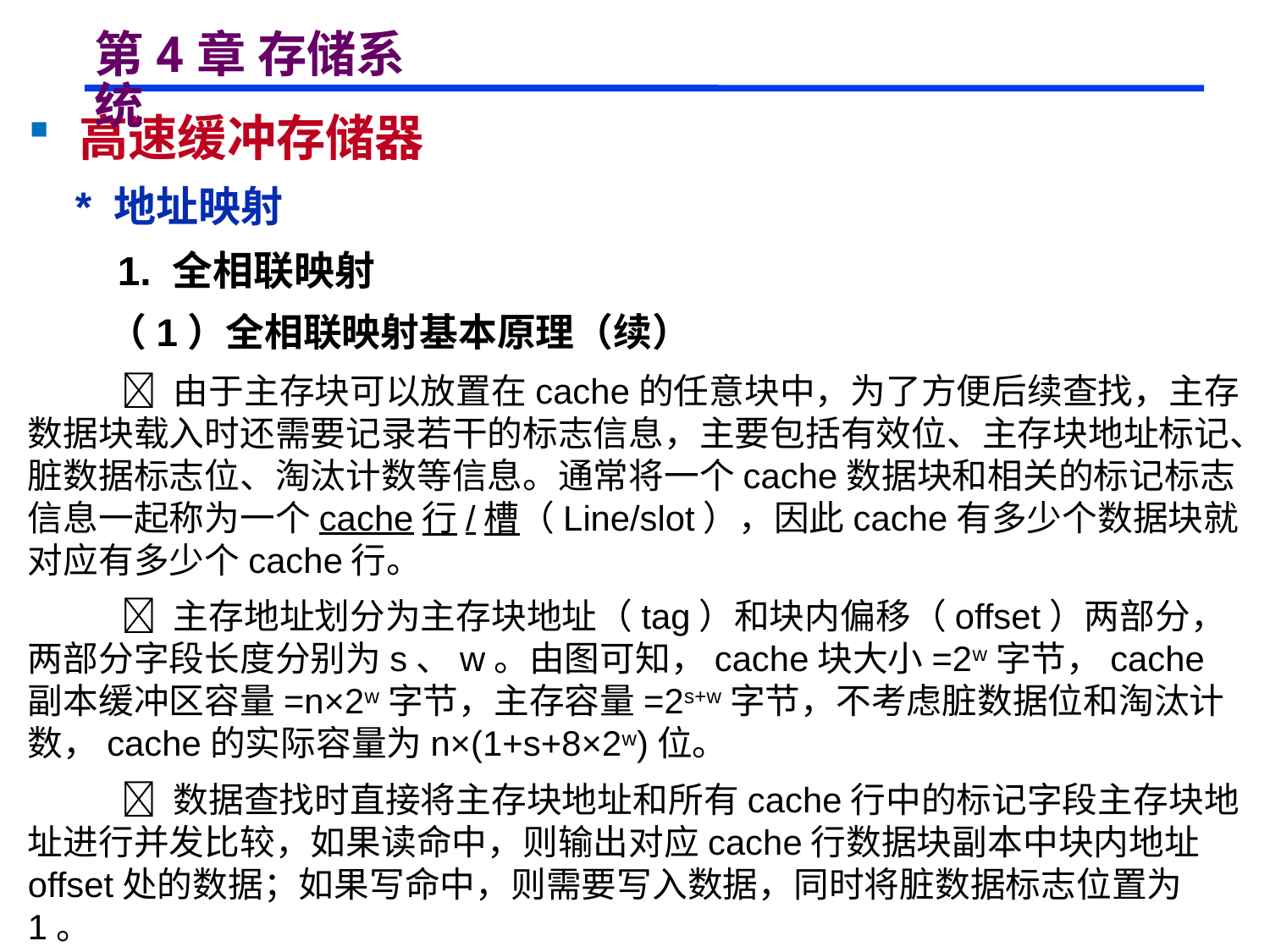

# 第4章 存储系统
 高速缓冲存储器
    * 地址映射
        1. 全相联映射
        （1）全相联映射基本原理（续）
            ♦ 由于主存块可以放置在cache的任意块中，为了方便后续查找，主存数据块载入时还需要记录若干的标志信息，主要包括有效位、主存块地址标记、脏数据标志位、淘汰计数等信息。通常将一个cache数据块和相关的标记标志信息一起称为一个cache行/槽（Line/slot），因此cache有多少个数据块就对应有多少个cache行。
            ♦ 主存地址划分为主存块地址（tag）和块内偏移（offset）两部分，两部分字段长度分别为s、w。由图可知，cache块大小=2w字节，cache副本缓冲区容量=n×2w字节，主存容量=2s+w字节，不考虑脏数据位和淘汰计数，cache的实际容量为n×(1+s+8×2w)位。
            ♦ 数据查找时直接将主存块地址和所有cache行中的标记字段主存块地址进行并发比较，如果读命中，则输出对应cache行数据块副本中块内地址offset处的数据；如果写命中，则需要写入数据，同时将脏数据标志位置为1。